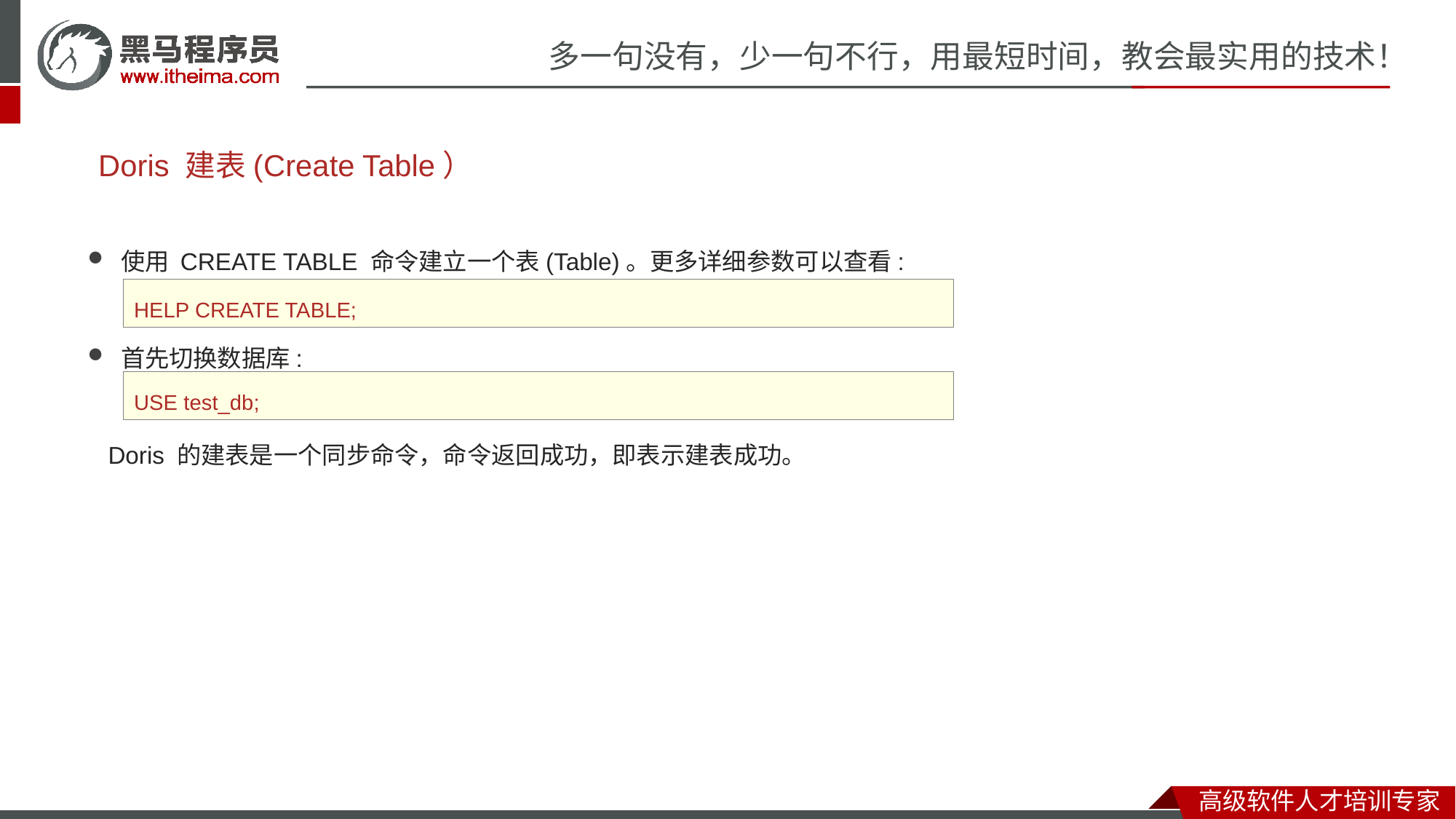

# Doris 建表(Create Table）

使用 CREATE TABLE 命令建立一个表(Table)。更多详细参数可以查看:

首先切换数据库:

   Doris 的建表是一个同步命令，命令返回成功，即表示建表成功。

HELP CREATE TABLE;
USE test_db;